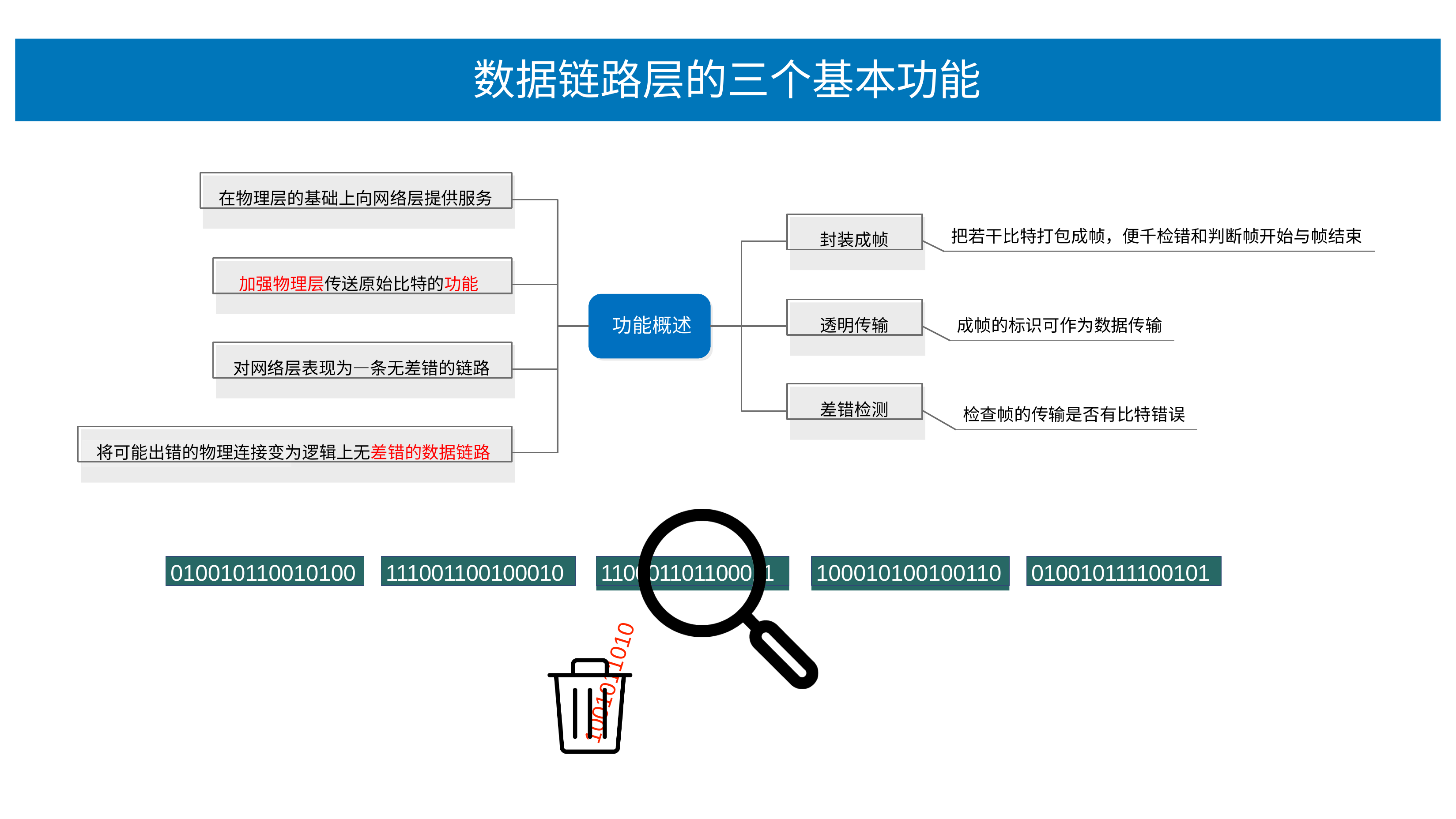

# 数据链路层的三个基本功能

在物理层的基础上向网络层提供服务

封装成帧

把若干比特打包成帧，便千检错和判断帧开始与帧结束

加强物理层传送原始比特的功能

透明传输

功能概述
成帧的标识可作为数据传输

对网络层表现为—条无差错的链路

差错检测

检查帧的传输是否有比特错误

将可能出错的物理连接变为逻辑上无差错的数据链路

010010110010100
111001100100010
110001101100011
100010100100110
010010111100101

1001011010